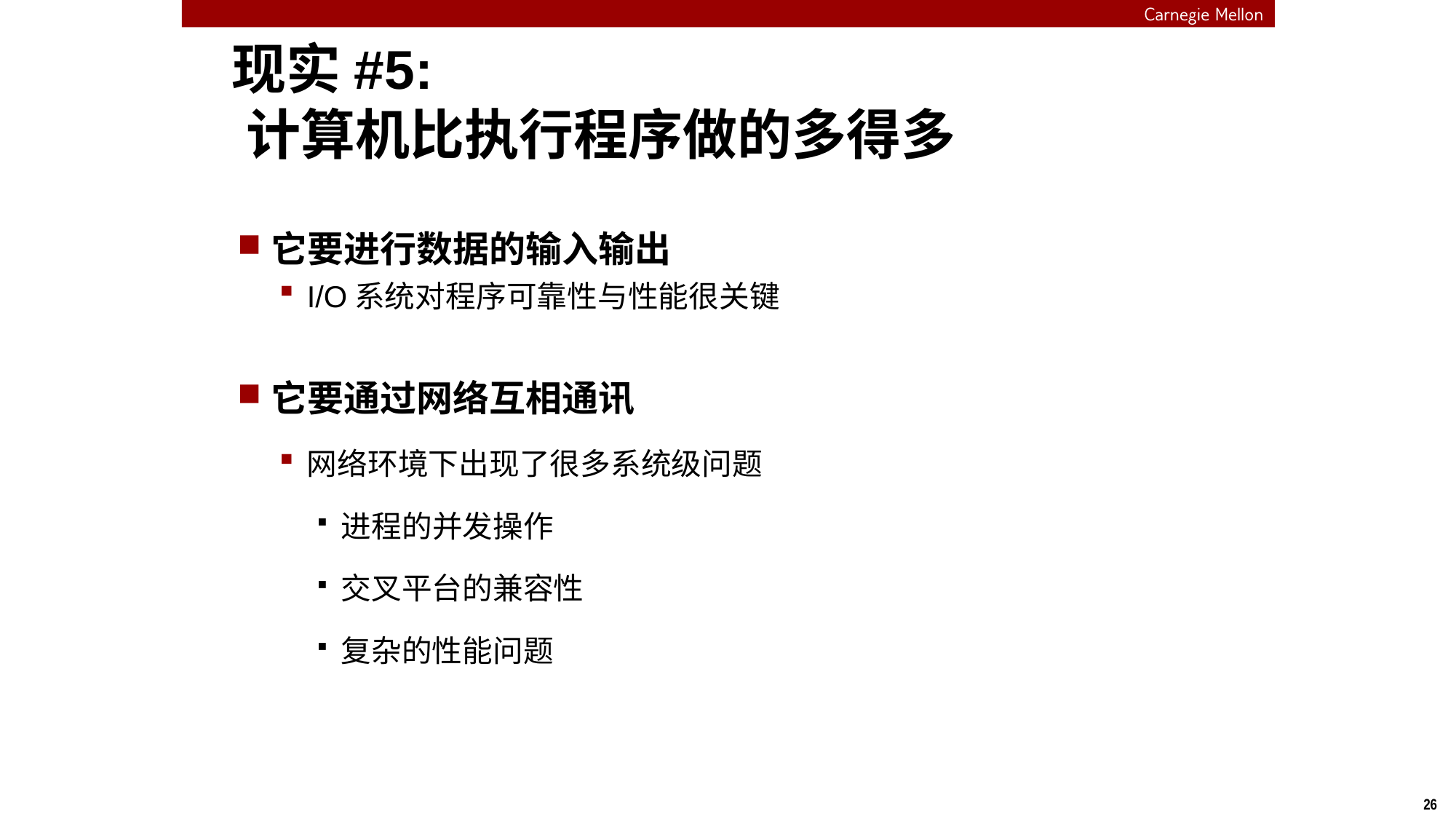

Carnegie Mellon
# 现实#5: 计算机比执行程序做的多得多
它要进行数据的输入输出
I/O系统对程序可靠性与性能很关键

它要通过网络互相通讯
网络环境下出现了很多系统级问题
进程的并发操作
交叉平台的兼容性
复杂的性能问题